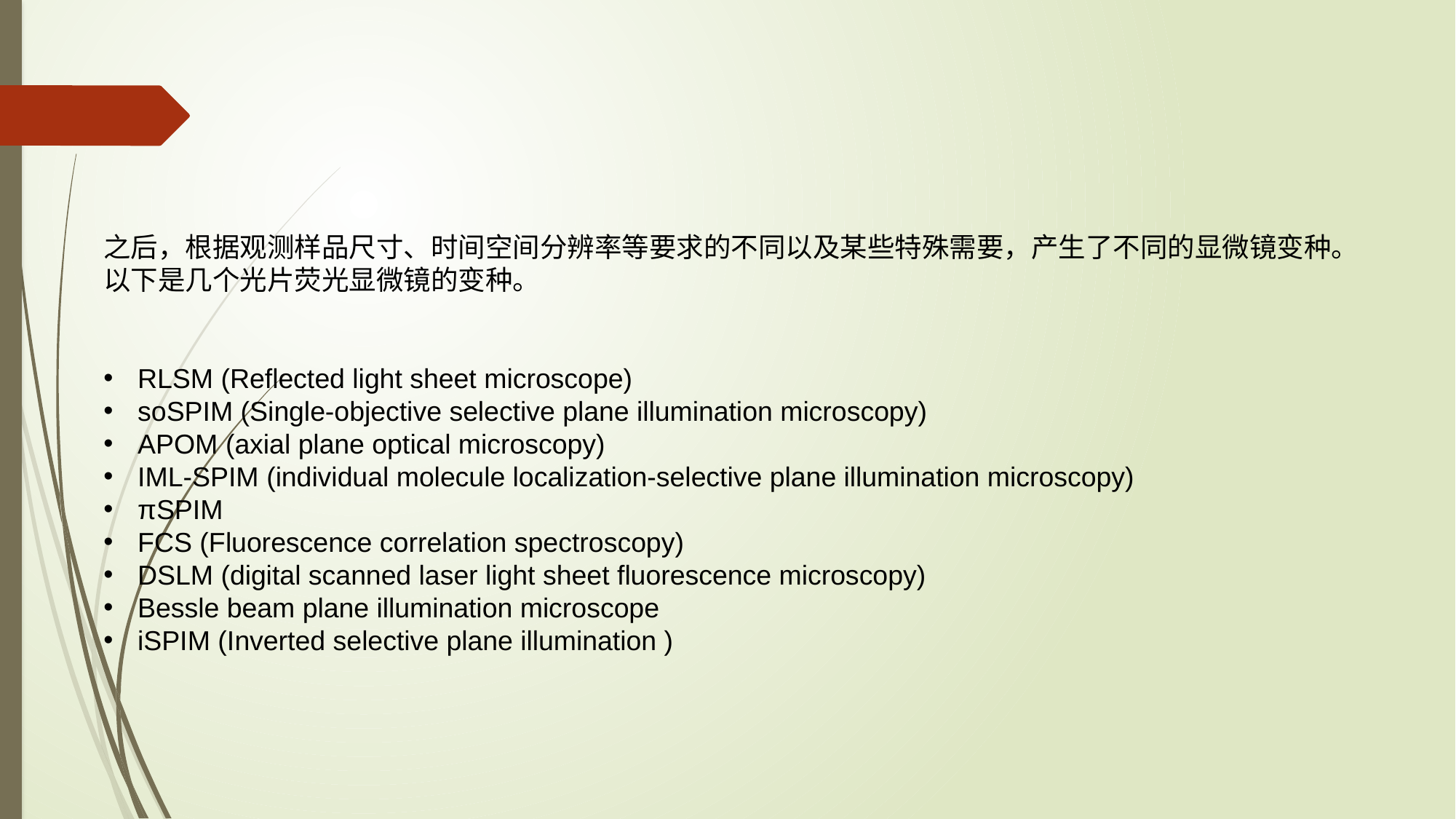

之后，根据观测样品尺寸、时间空间分辨率等要求的不同以及某些特殊需要，产生了不同的显微镜变种。
以下是几个光片荧光显微镜的变种。

RLSM (Reflected light sheet microscope)
soSPIM (Single-objective selective plane illumination microscopy)
APOM (axial plane optical microscopy)
IML-SPIM (individual molecule localization-selective plane illumination microscopy)
πSPIM
FCS (Fluorescence correlation spectroscopy)
DSLM (digital scanned laser light sheet fluorescence microscopy)
Bessle beam plane illumination microscope
iSPIM (Inverted selective plane illumination )